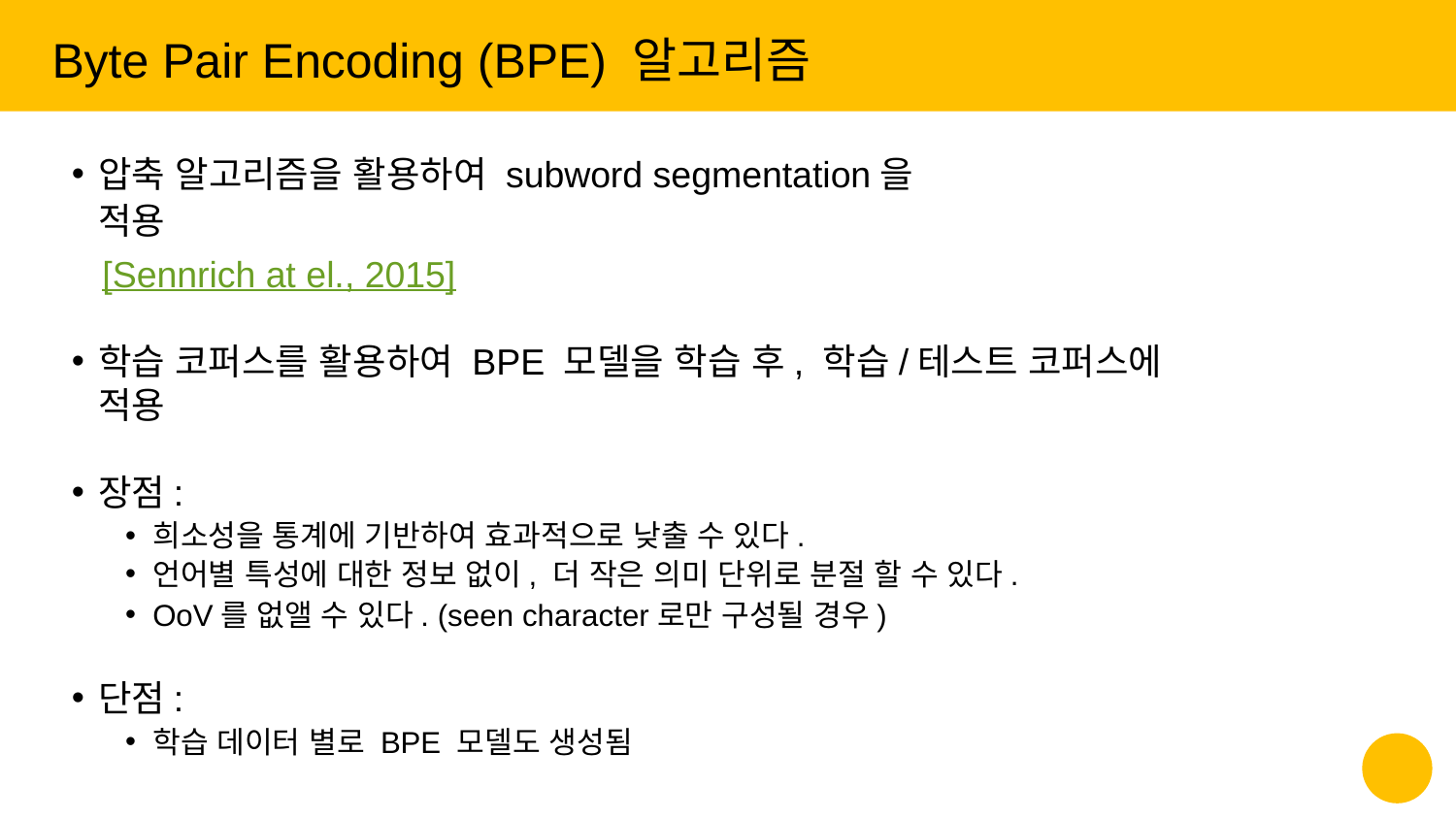

Byte Pair Encoding (BPE) 알고리즘
압축 알고리즘을 활용하여 subword segmentation을 적용
   [Sennrich at el., 2015]

학습 코퍼스를 활용하여 BPE 모델을 학습 후, 학습/테스트 코퍼스에 적용

장점:
희소성을 통계에 기반하여 효과적으로 낮출 수 있다.
언어별 특성에 대한 정보 없이, 더 작은 의미 단위로 분절 할 수 있다.
OoV를 없앨 수 있다. (seen character로만 구성될 경우)

단점:
학습 데이터 별로 BPE 모델도 생성됨
43